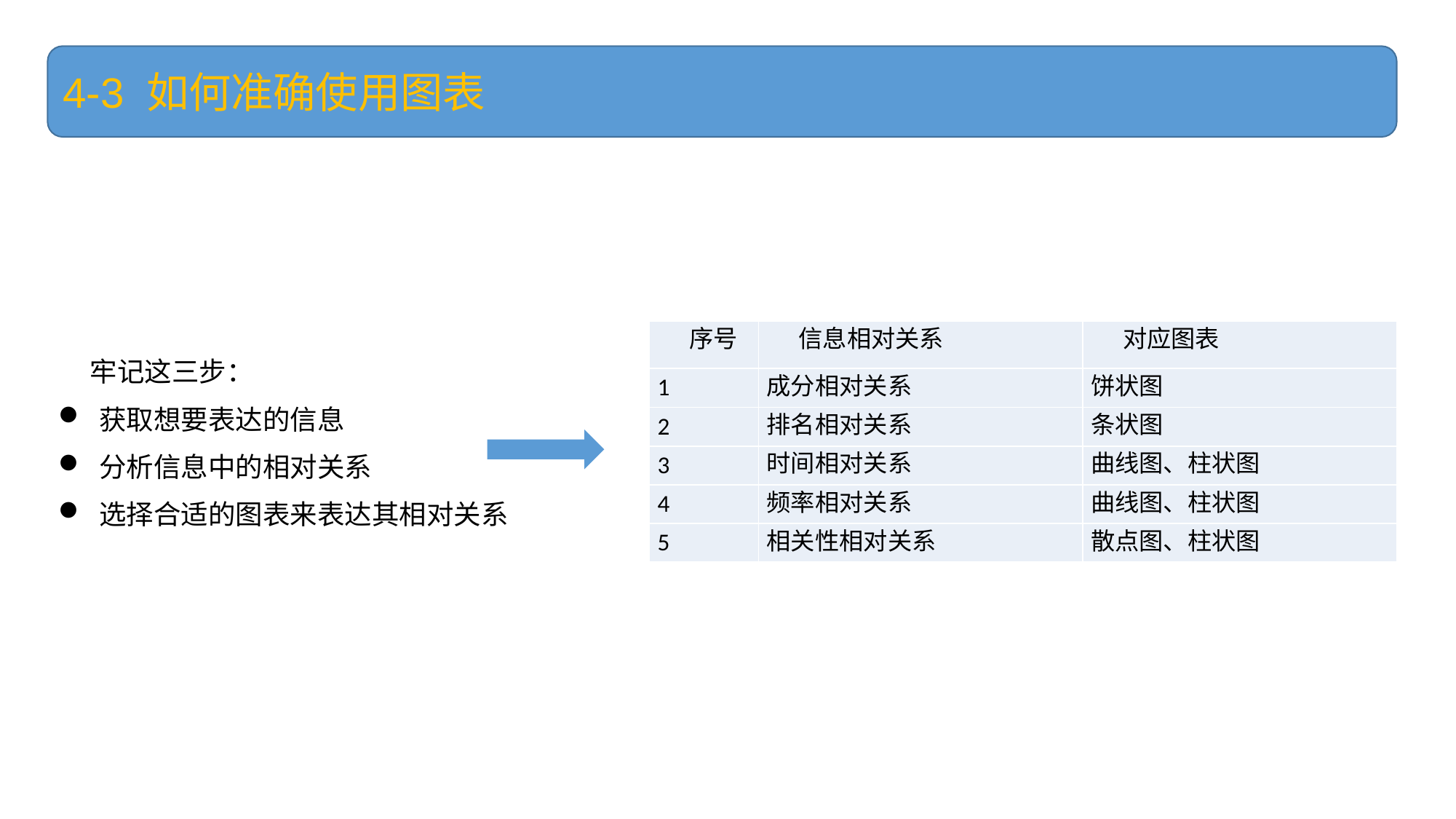

4-3 如何准确使用图表
| 序号 | 信息相对关系 | 对应图表 |
| --- | --- | --- |
| 1 | 成分相对关系 | 饼状图 |
| 2 | 排名相对关系 | 条状图 |
| 3 | 时间相对关系 | 曲线图、柱状图 |
| 4 | 频率相对关系 | 曲线图、柱状图 |
| 5 | 相关性相对关系 | 散点图、柱状图 |
牢记这三步：

获取想要表达的信息

分析信息中的相对关系

选择合适的图表来表达其相对关系